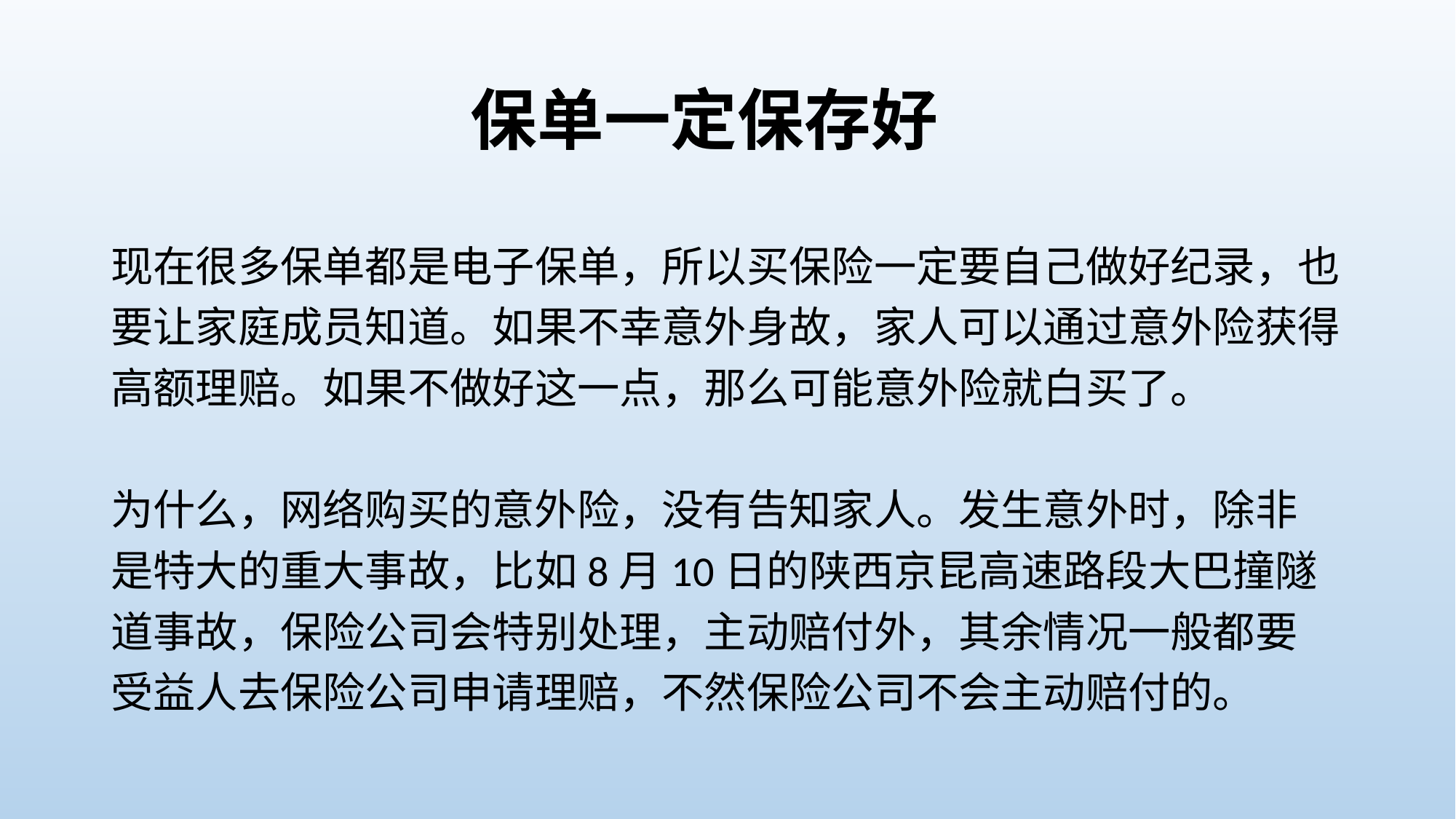

# 保单一定保存好

现在很多保单都是电子保单，所以买保险一定要自己做好纪录，也
要让家庭成员知道。如果不幸意外身故，家人可以通过意外险获得
高额理赔。如果不做好这一点，那么可能意外险就白买了。

为什么，网络购买的意外险，没有告知家人。发生意外时，除非
是特大的重大事故，比如8月10日的陕西京昆高速路段大巴撞隧
道事故，保险公司会特别处理，主动赔付外，其余情况一般都要
受益人去保险公司申请理赔，不然保险公司不会主动赔付的。